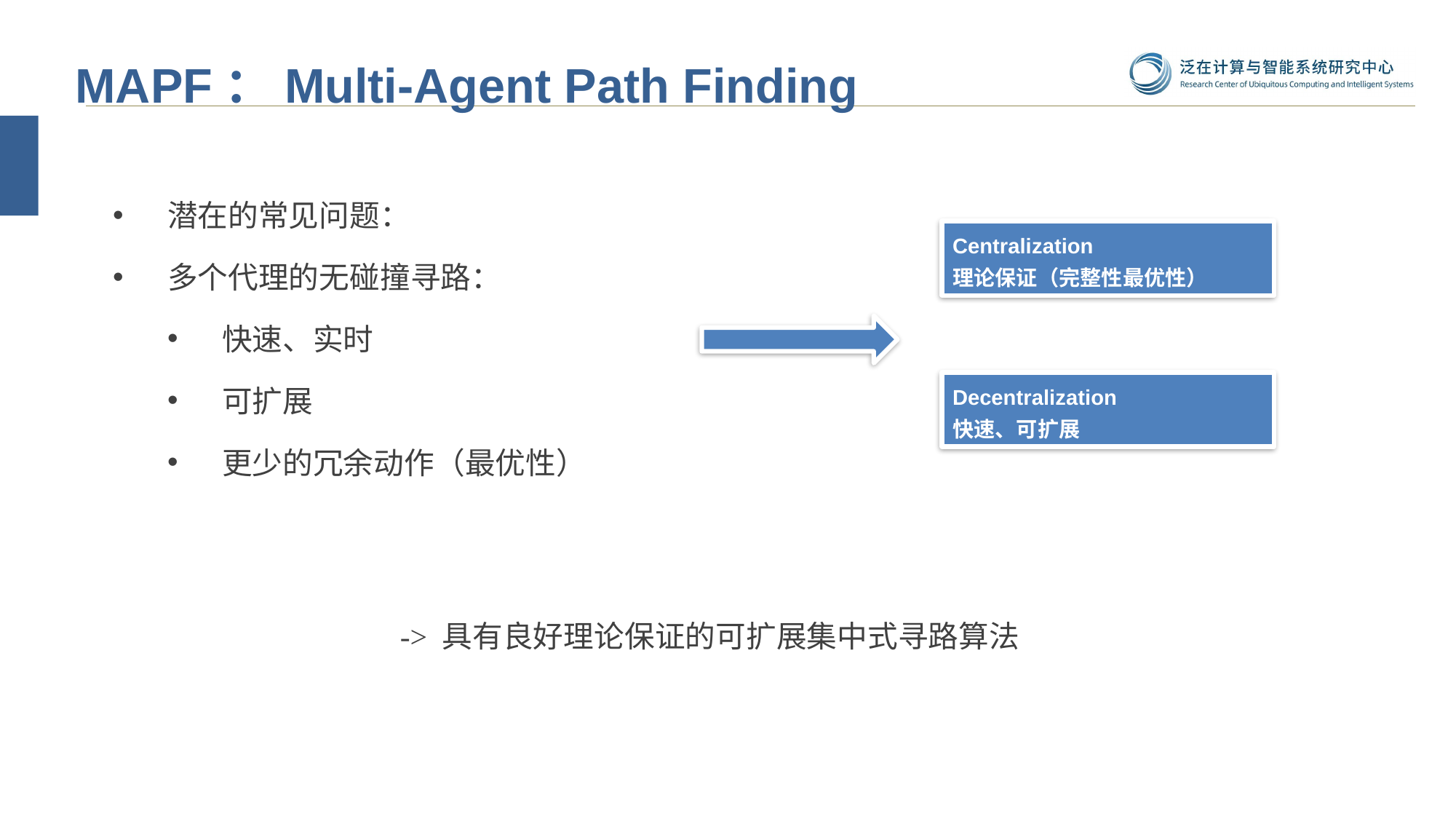

MAPF：Multi-Agent Path Finding

潜在的常见问题：
多个代理的无碰撞寻路：
快速、实时
可扩展
更少的冗余动作（最优性）
Centralization
理论保证（完整性最优性）

Decentralization
快速、可扩展
-> 具有良好理论保证的可扩展集中式寻路算法